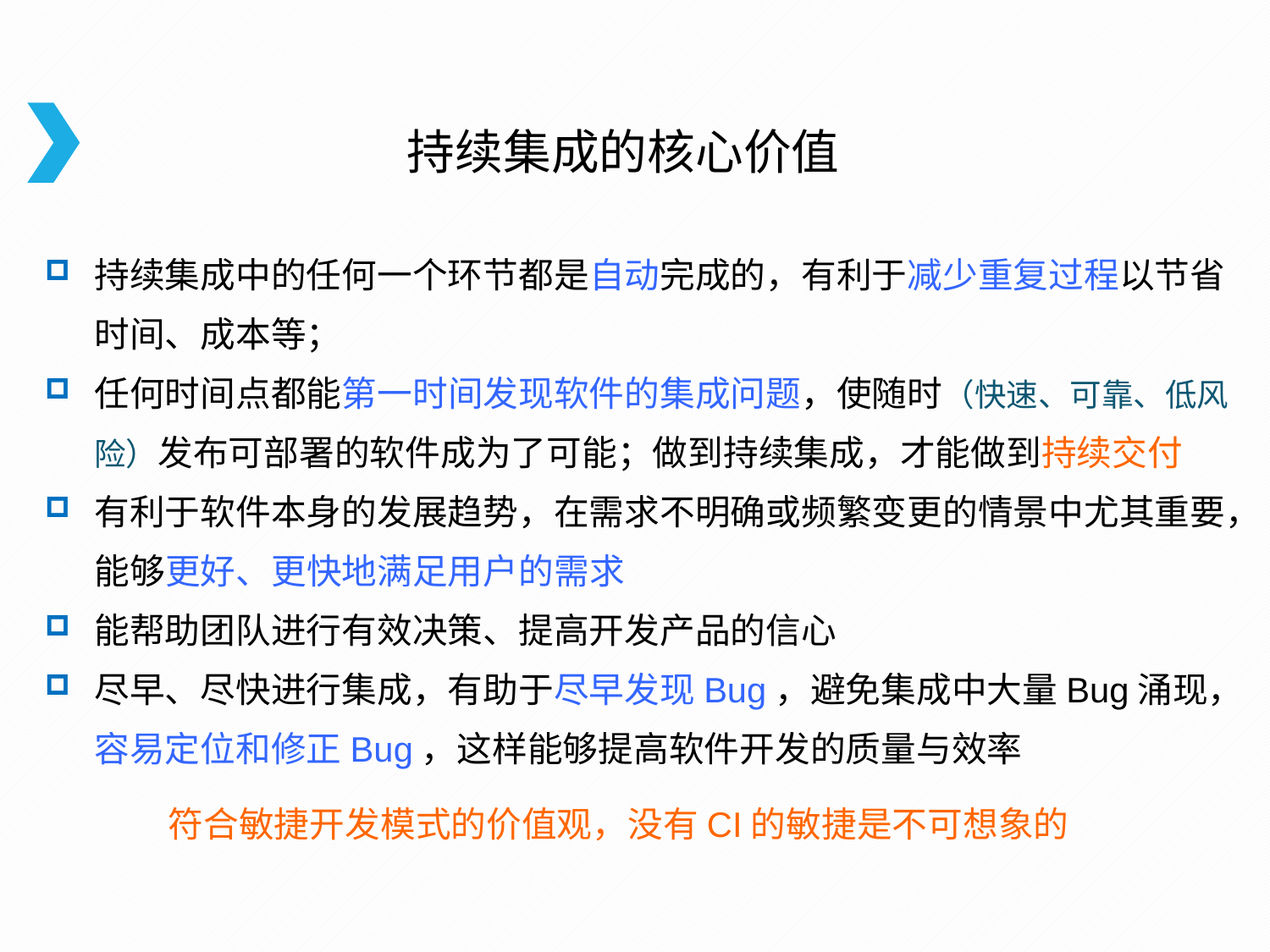

# 持续集成的核心价值
持续集成中的任何一个环节都是自动完成的，有利于减少重复过程以节省时间、成本等；
任何时间点都能第一时间发现软件的集成问题，使随时（快速、可靠、低风险）发布可部署的软件成为了可能；做到持续集成，才能做到持续交付
有利于软件本身的发展趋势，在需求不明确或频繁变更的情景中尤其重要，能够更好、更快地满足用户的需求
能帮助团队进行有效决策、提高开发产品的信心
尽早、尽快进行集成，有助于尽早发现Bug，避免集成中大量Bug涌现，容易定位和修正Bug，这样能够提高软件开发的质量与效率
符合敏捷开发模式的价值观，没有CI的敏捷是不可想象的